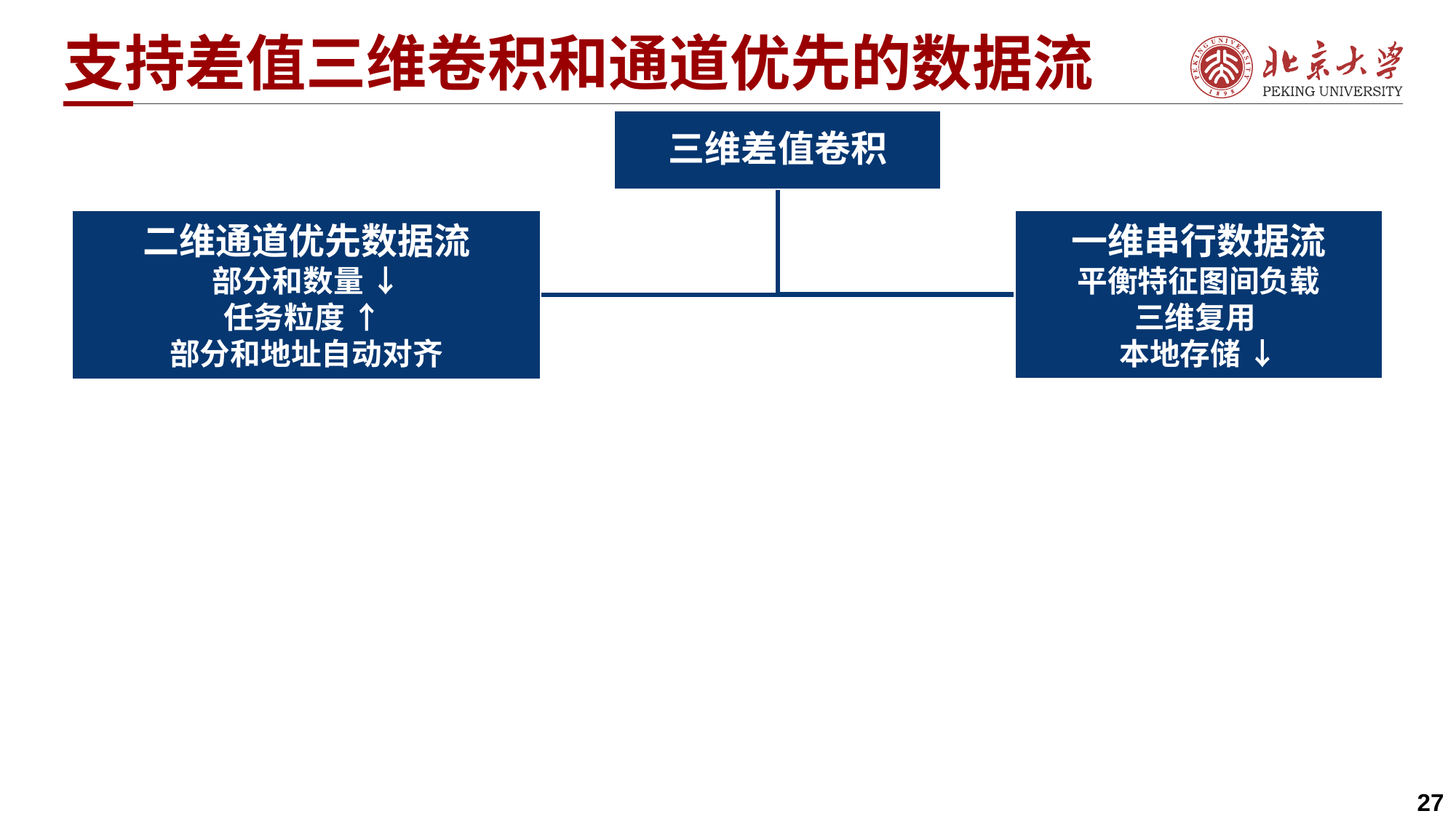

# 支持差值三维卷积和通道优先的数据流
三维差值卷积
二维通道优先数据流
部分和数量 ↓
任务粒度 ↑
部分和地址自动对齐
一维串行数据流
平衡特征图间负载
三维复用
本地存储 ↓
27